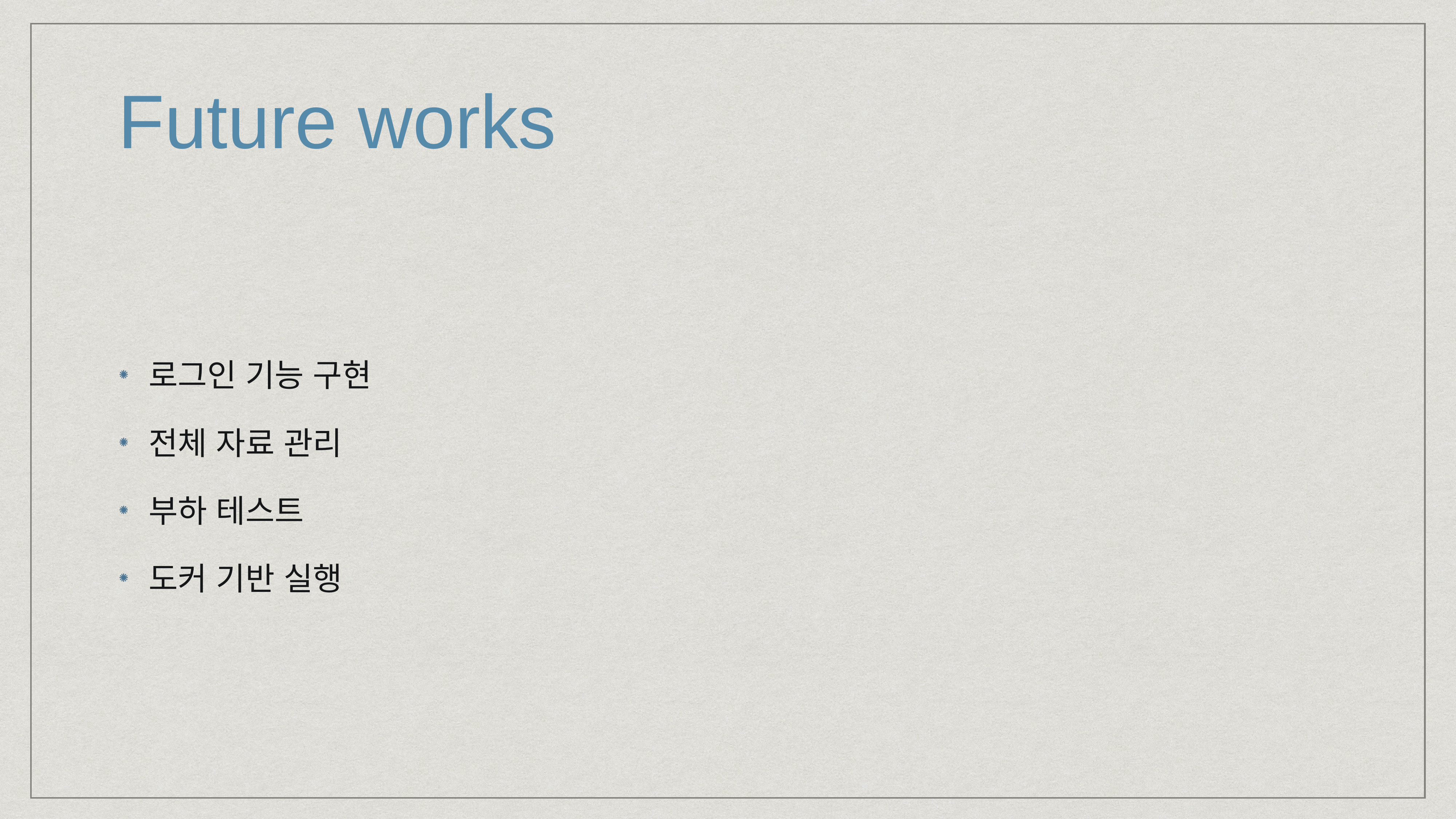

# Future works
로그인 기능 구현
전체 자료 관리
부하 테스트
도커 기반 실행